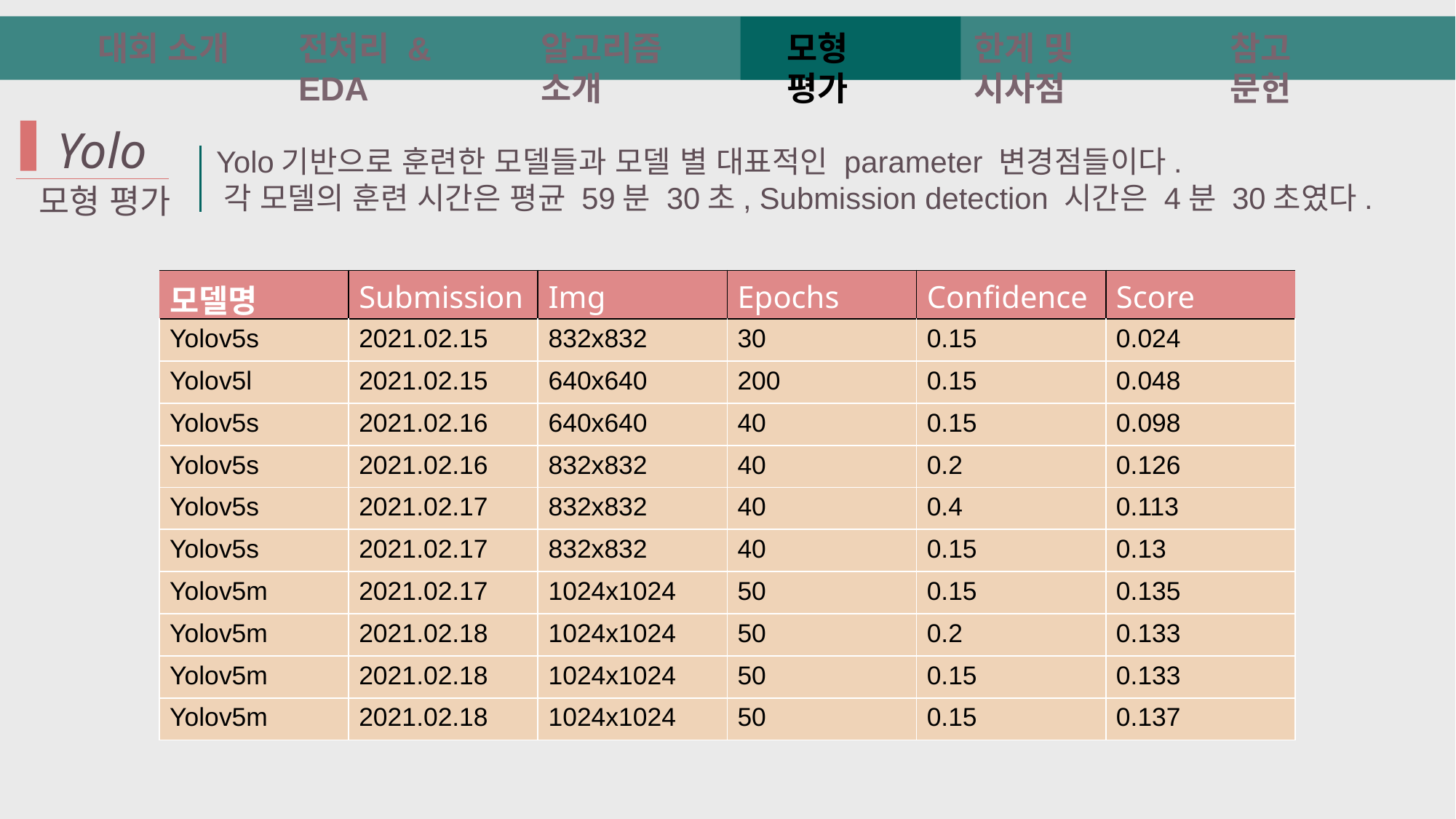

알고리즘 소개
대회 소개
전처리 & EDA
모형 평가
한계 및 시사점
참고 문헌
  Yolo

모형 평가
 Yolo기반으로 훈련한 모델들과 모델 별 대표적인 parameter 변경점들이다.
 각 모델의 훈련 시간은 평균 59분 30초, Submission detection 시간은 4분 30초였다.
| 모델명 | Submission | Img | Epochs | Confidence | Score |
| --- | --- | --- | --- | --- | --- |
| Yolov5s | 2021.02.15 | 832x832 | 30 | 0.15 | 0.024 |
| Yolov5l | 2021.02.15 | 640x640 | 200 | 0.15 | 0.048 |
| Yolov5s | 2021.02.16 | 640x640 | 40 | 0.15 | 0.098 |
| Yolov5s | 2021.02.16 | 832x832 | 40 | 0.2 | 0.126 |
| Yolov5s | 2021.02.17 | 832x832 | 40 | 0.4 | 0.113 |
| Yolov5s | 2021.02.17 | 832x832 | 40 | 0.15 | 0.13 |
| Yolov5m | 2021.02.17 | 1024x1024 | 50 | 0.15 | 0.135 |
| Yolov5m | 2021.02.18 | 1024x1024 | 50 | 0.2 | 0.133 |
| Yolov5m | 2021.02.18 | 1024x1024 | 50 | 0.15 | 0.133 |
| Yolov5m | 2021.02.18 | 1024x1024 | 50 | 0.15 | 0.137 |